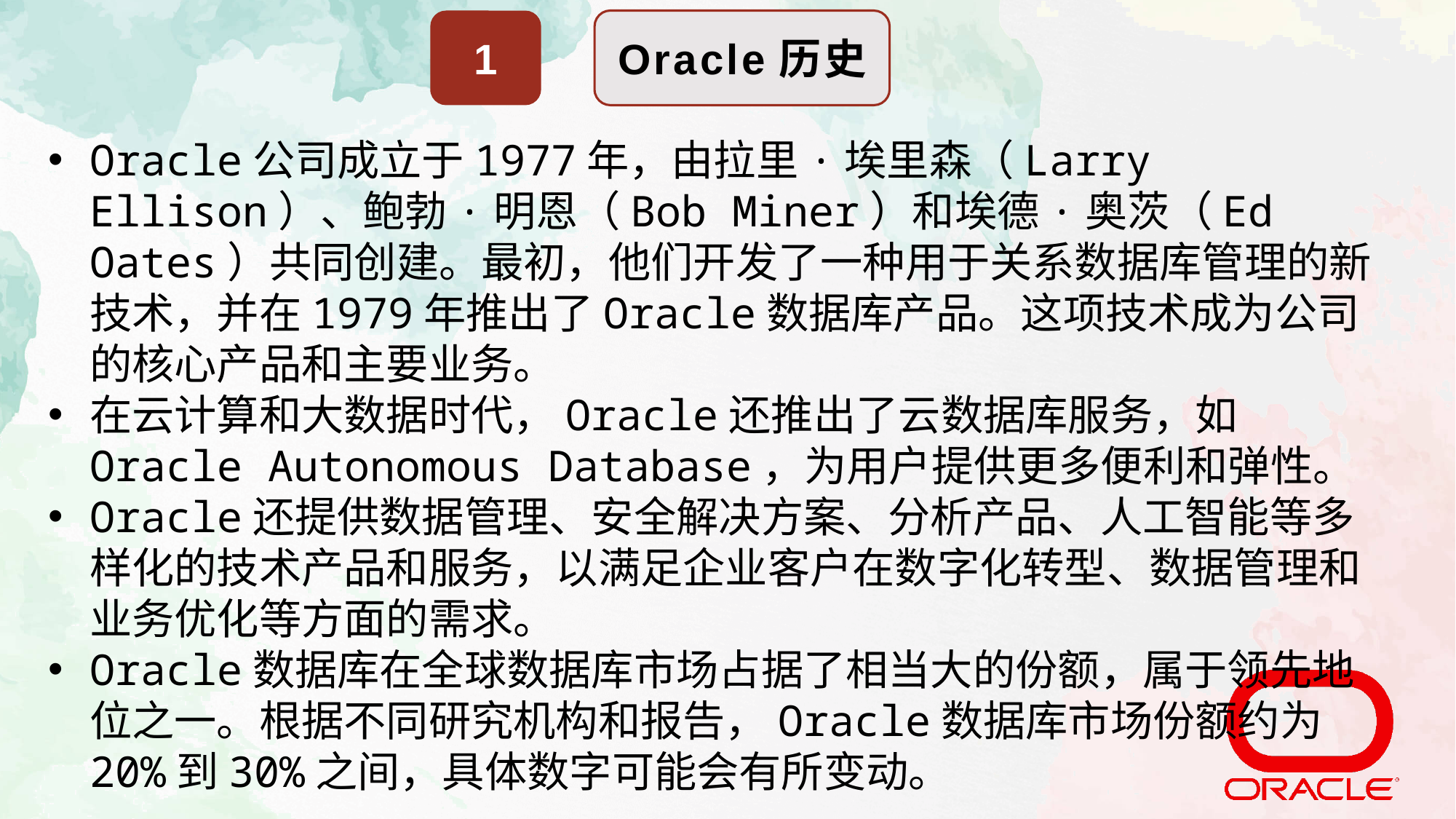

1
Oracle历史
Oracle公司成立于1977年，由拉里·埃里森（Larry Ellison）、鲍勃·明恩（Bob Miner）和埃德·奥茨（Ed Oates）共同创建。最初，他们开发了一种用于关系数据库管理的新技术，并在1979年推出了Oracle数据库产品。这项技术成为公司的核心产品和主要业务。
在云计算和大数据时代，Oracle还推出了云数据库服务，如Oracle Autonomous Database，为用户提供更多便利和弹性。
Oracle还提供数据管理、安全解决方案、分析产品、人工智能等多样化的技术产品和服务，以满足企业客户在数字化转型、数据管理和业务优化等方面的需求。
Oracle数据库在全球数据库市场占据了相当大的份额，属于领先地位之一。根据不同研究机构和报告，Oracle数据库市场份额约为20%到30%之间，具体数字可能会有所变动。